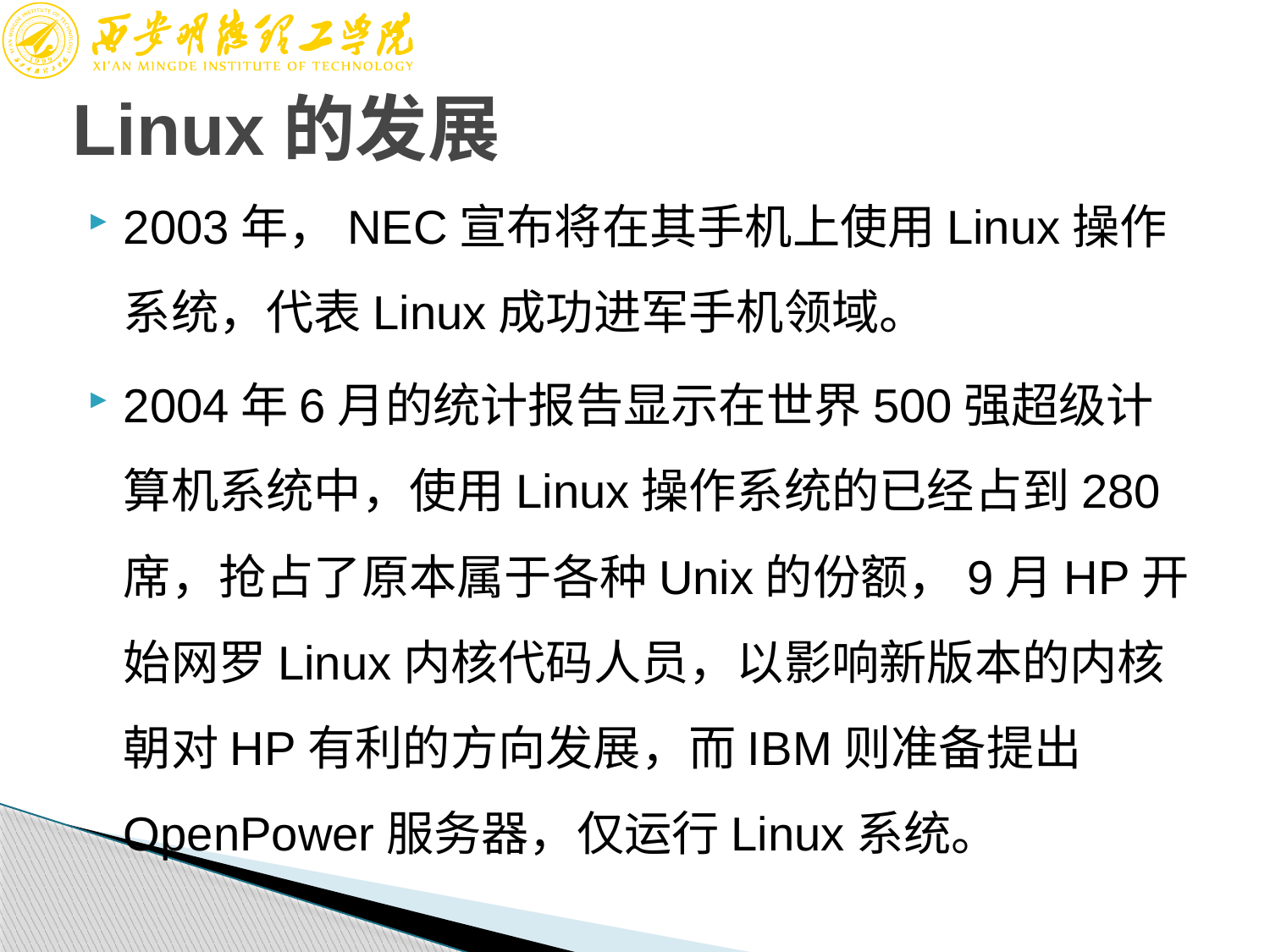

# Linux的发展
2003年，NEC宣布将在其手机上使用Linux操作系统，代表Linux成功进军手机领域。
2004年6月的统计报告显示在世界500强超级计算机系统中，使用Linux操作系统的已经占到280席，抢占了原本属于各种Unix的份额，9月HP开始网罗Linux内核代码人员，以影响新版本的内核朝对HP有利的方向发展，而IBM则准备提出OpenPower服务器，仅运行Linux系统。